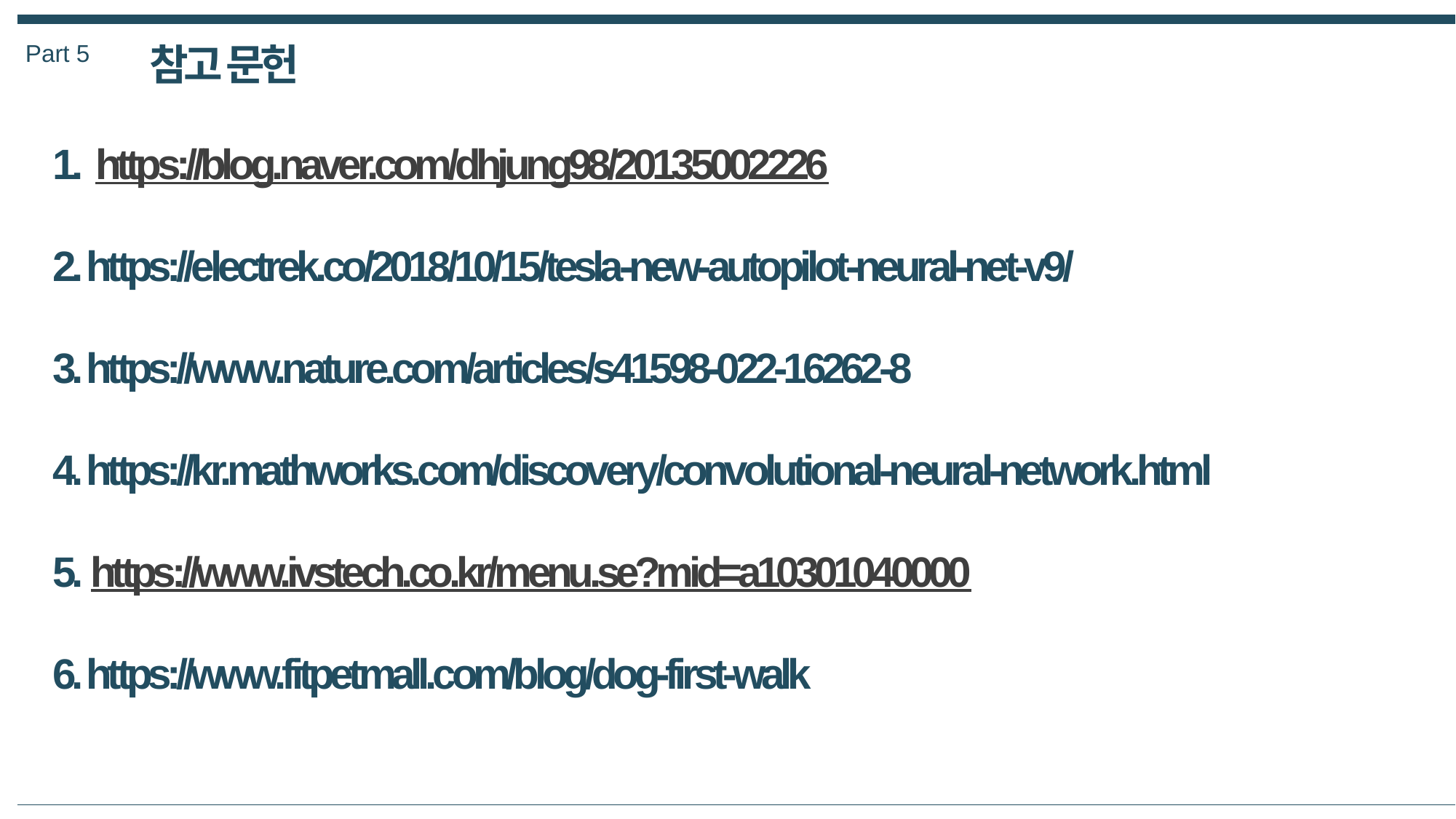

Part 5
참고 문헌
1. https://blog.naver.com/dhjung98/20135002226

2. https://electrek.co/2018/10/15/tesla-new-autopilot-neural-net-v9/

3. https://www.nature.com/articles/s41598-022-16262-8

4. https://kr.mathworks.com/discovery/convolutional-neural-network.html

5. https://www.ivstech.co.kr/menu.se?mid=a10301040000

6. https://www.fitpetmall.com/blog/dog-first-walk